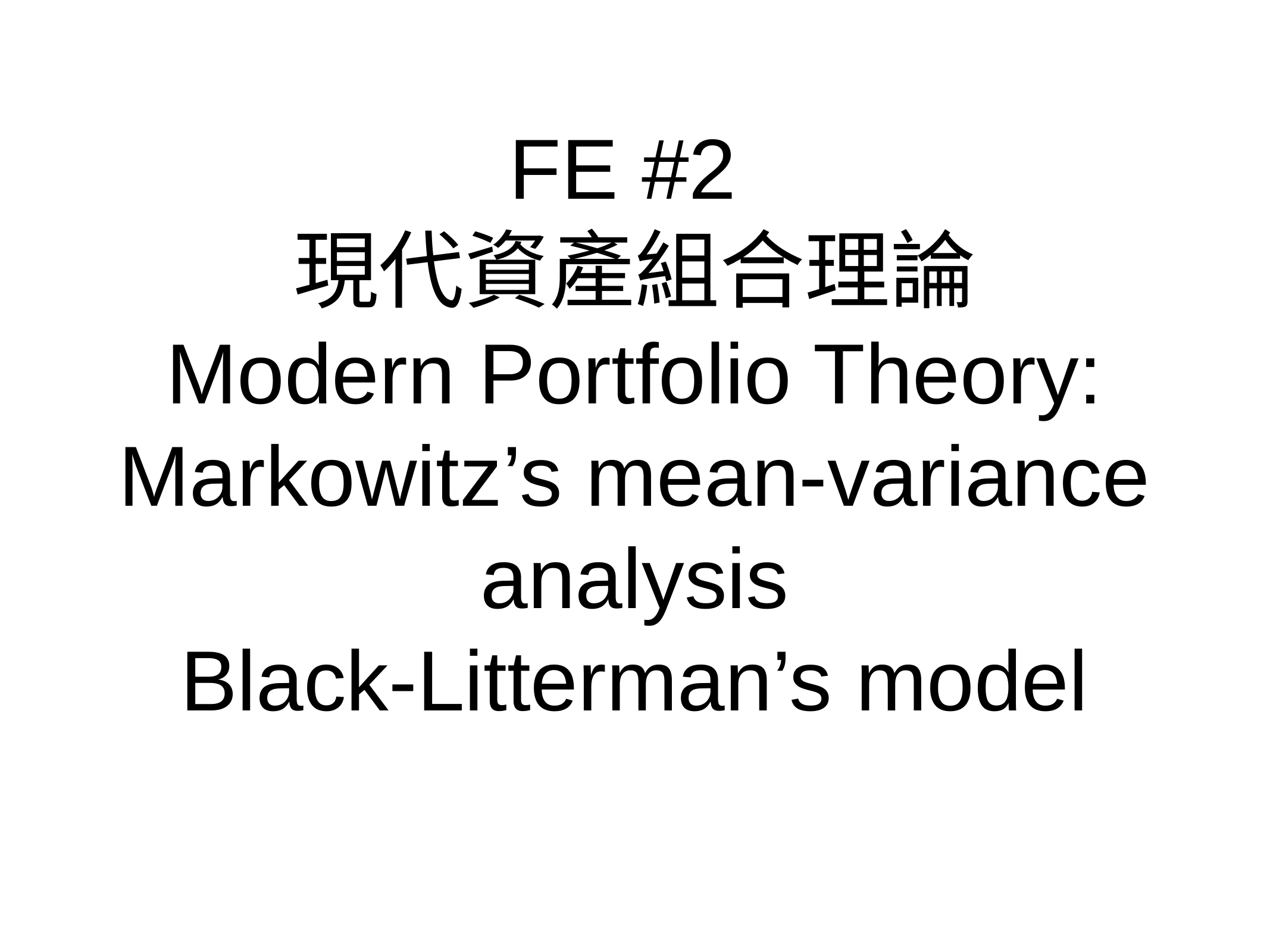

# FE #2
現代資產組合理論
Modern Portfolio Theory:
Markowitz’s mean-variance analysis
Black-Litterman’s model
101